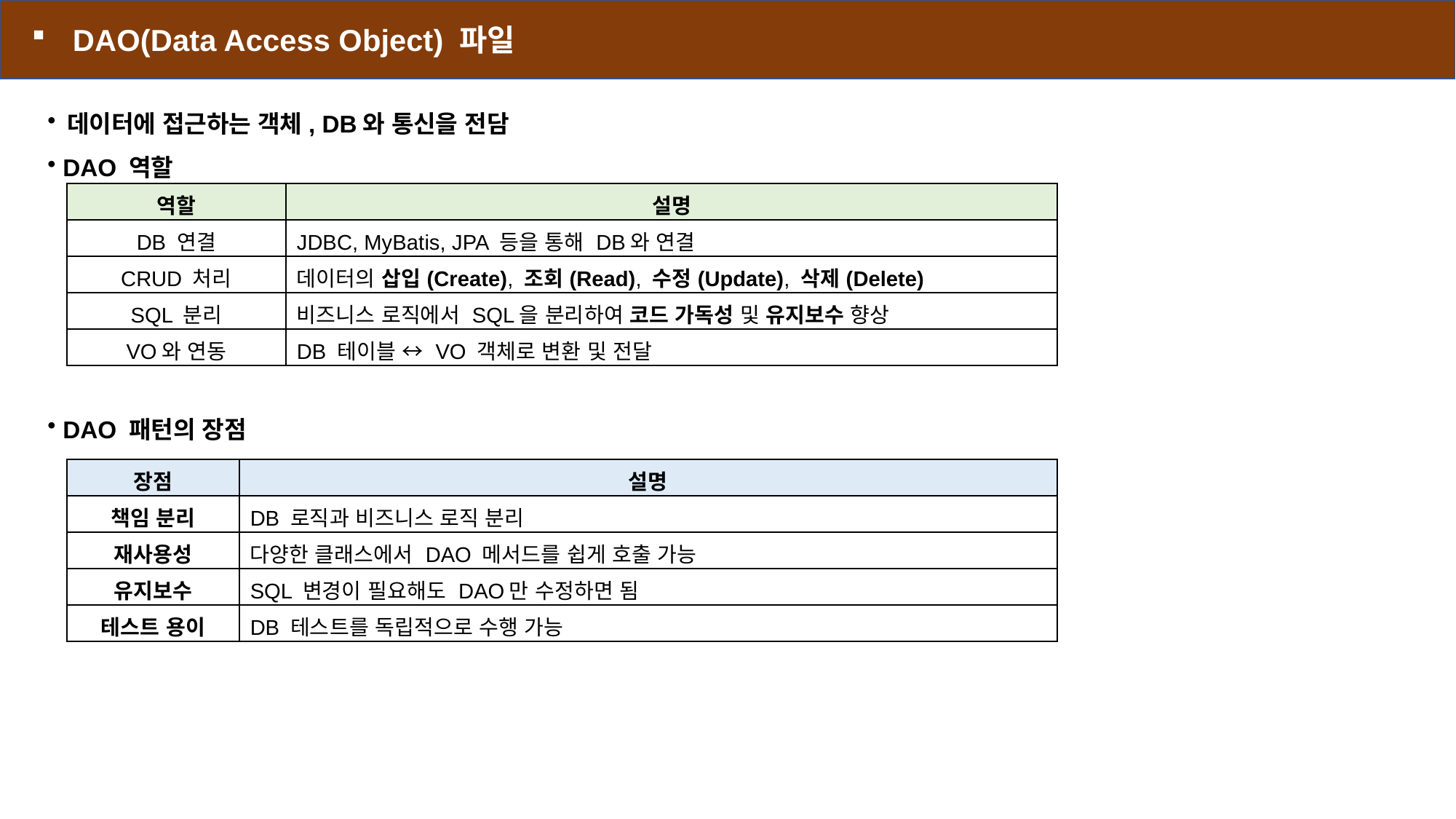

DAO(Data Access Object) 파일
 데이터에 접근하는 객체, DB와 통신을 전담
 DAO 역할

 DAO 패턴의 장점
| 역할 | 설명 |
| --- | --- |
| DB 연결 | JDBC, MyBatis, JPA 등을 통해 DB와 연결 |
| CRUD 처리 | 데이터의 삽입(Create), 조회(Read), 수정(Update), 삭제(Delete) |
| SQL 분리 | 비즈니스 로직에서 SQL을 분리하여 코드 가독성 및 유지보수 향상 |
| VO와 연동 | DB 테이블 ↔ VO 객체로 변환 및 전달 |
| 장점 | 설명 |
| --- | --- |
| 책임 분리 | DB 로직과 비즈니스 로직 분리 |
| 재사용성 | 다양한 클래스에서 DAO 메서드를 쉽게 호출 가능 |
| 유지보수 | SQL 변경이 필요해도 DAO만 수정하면 됨 |
| 테스트 용이 | DB 테스트를 독립적으로 수행 가능 |